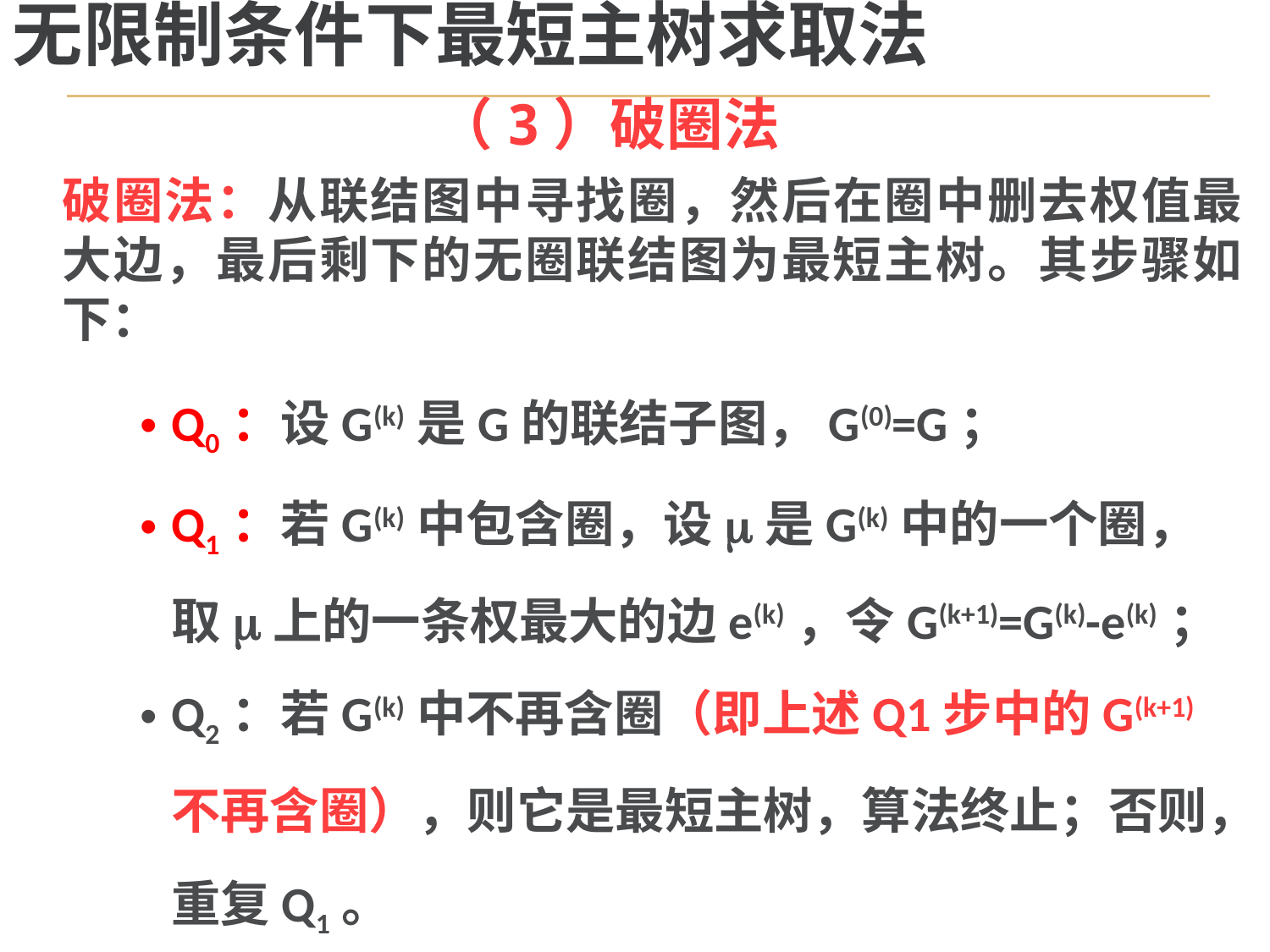

无限制条件下最短主树求取法
# （3）破圈法
破圈法：从联结图中寻找圈，然后在圈中删去权值最大边，最后剩下的无圈联结图为最短主树。其步骤如下：
Q0：设G(k)是G的联结子图，G(0)=G；
Q1：若G(k)中包含圈，设μ是G(k)中的一个圈，取μ上的一条权最大的边e(k)，令G(k+1)=G(k)-e(k)；
Q2：若G(k)中不再含圈（即上述Q1步中的G(k+1)不再含圈），则它是最短主树，算法终止；否则，重复Q1。